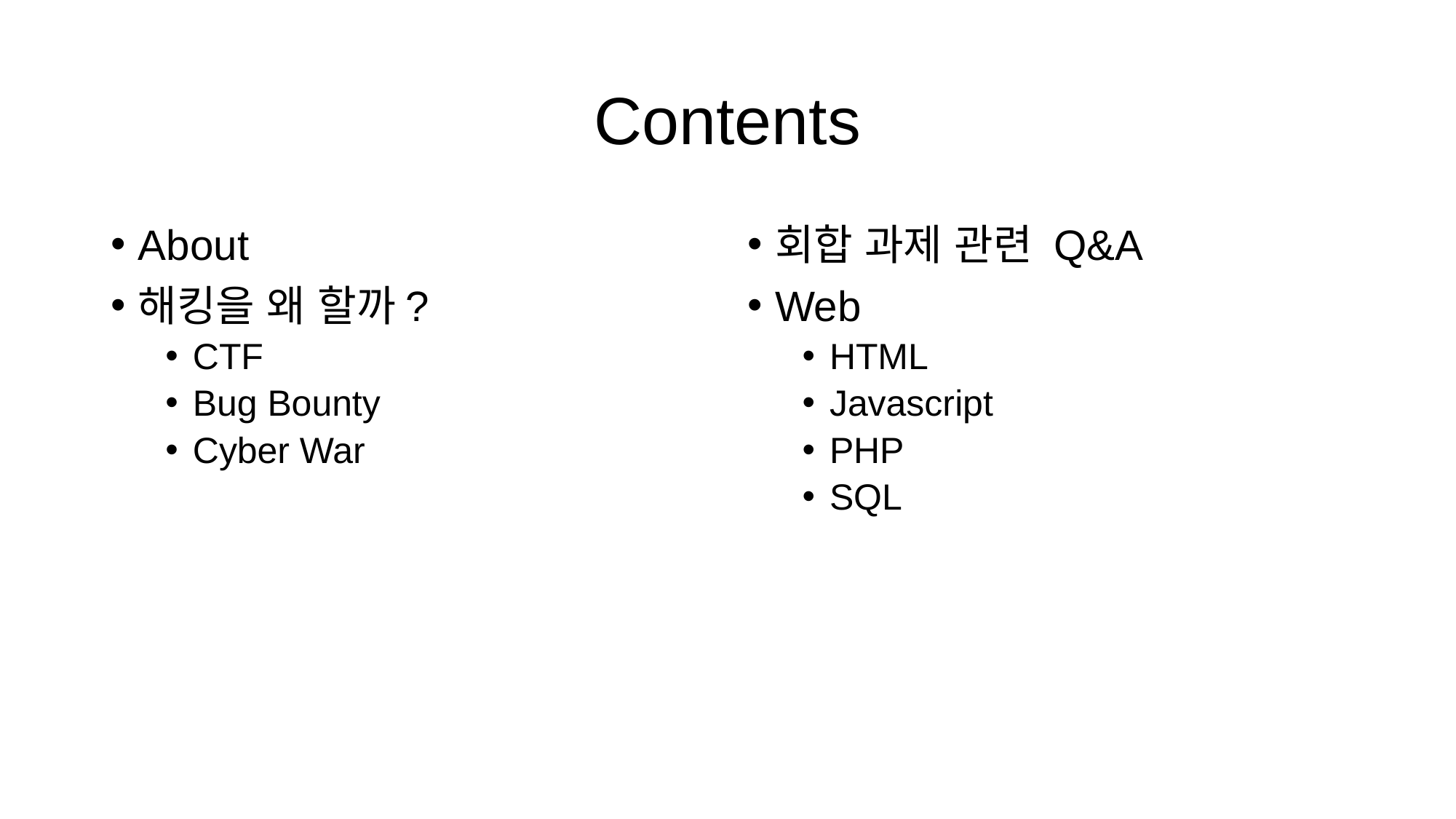

# Contents
About
해킹을 왜 할까?
CTF
Bug Bounty
Cyber War
회합 과제 관련 Q&A
Web
HTML
Javascript
PHP
SQL